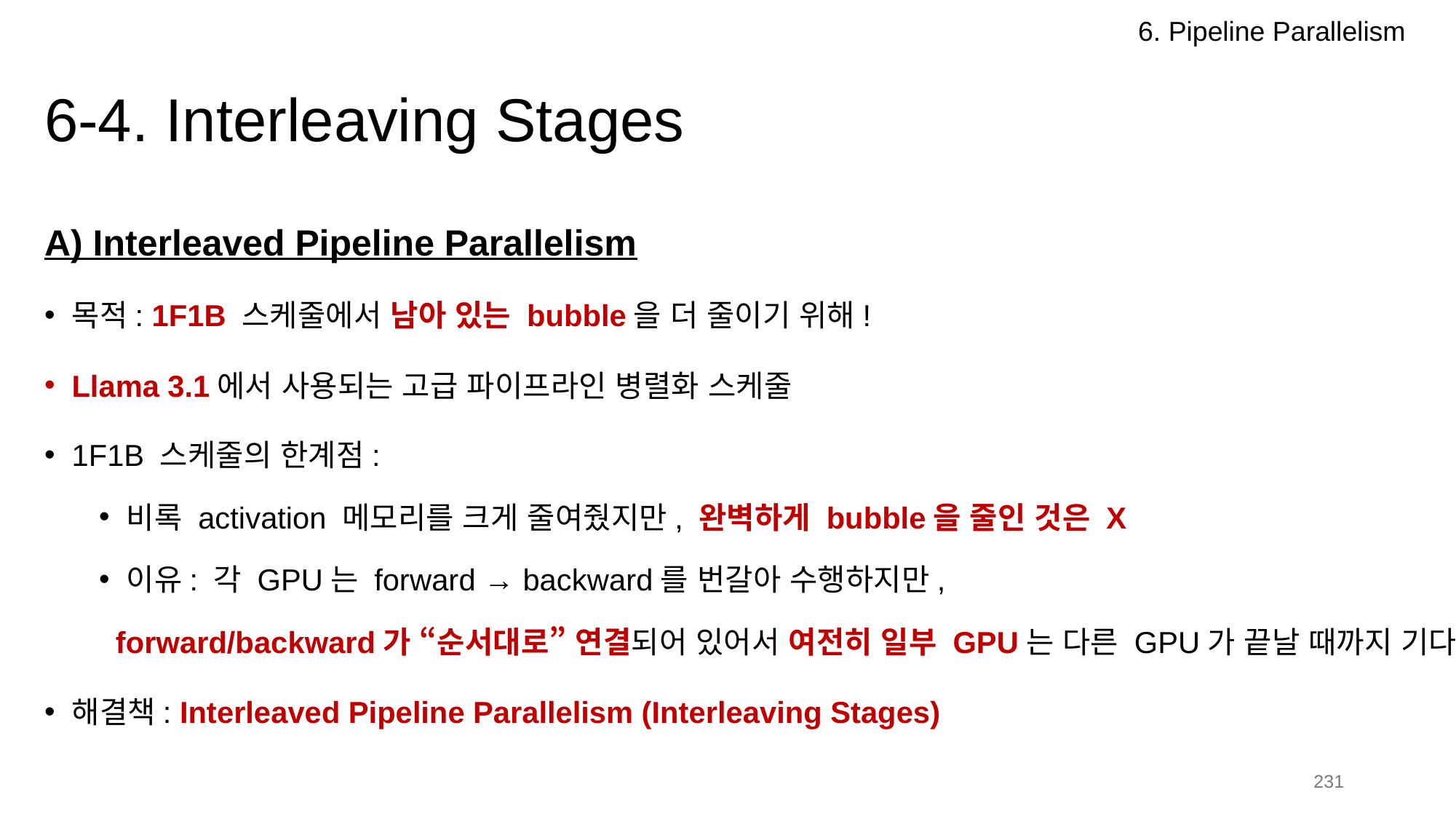

6. Pipeline Parallelism
# 6-4. Interleaving Stages
A) Interleaved Pipeline Parallelism
목적: 1F1B 스케줄에서 남아 있는 bubble을 더 줄이기 위해!
Llama 3.1에서 사용되는 고급 파이프라인 병렬화 스케줄
1F1B 스케줄의 한계점:
비록 activation 메모리를 크게 줄여줬지만, 완벽하게 bubble을 줄인 것은 X
이유: 각 GPU는 forward → backward를 번갈아 수행하지만,
  forward/backward가 “순서대로” 연결되어 있어서 여전히 일부 GPU는 다른 GPU가 끝날 때까지 기다림.
해결책: Interleaved Pipeline Parallelism (Interleaving Stages)

231